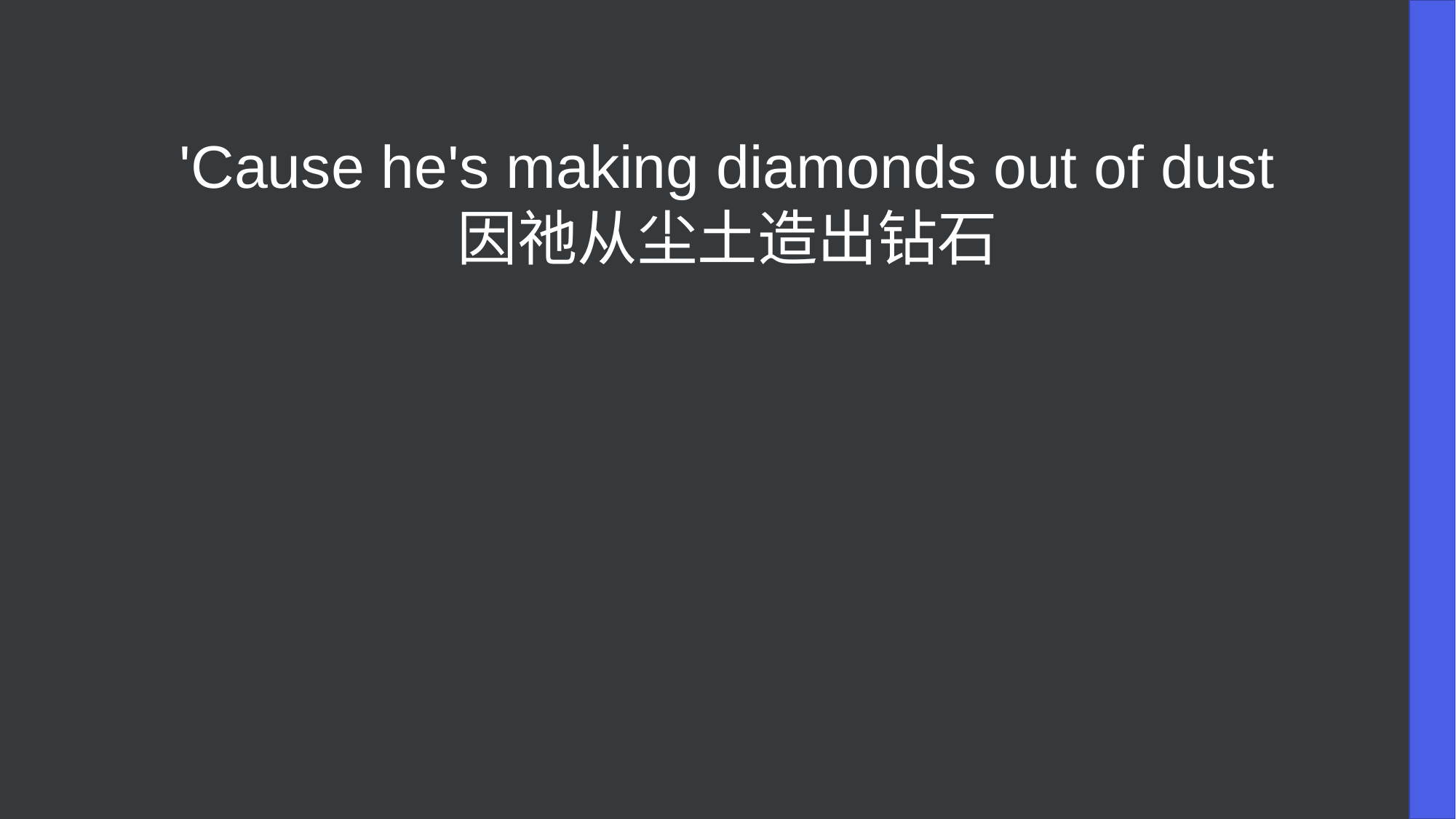

'Cause he's making diamonds out of dust
因祂从尘土造出钻石